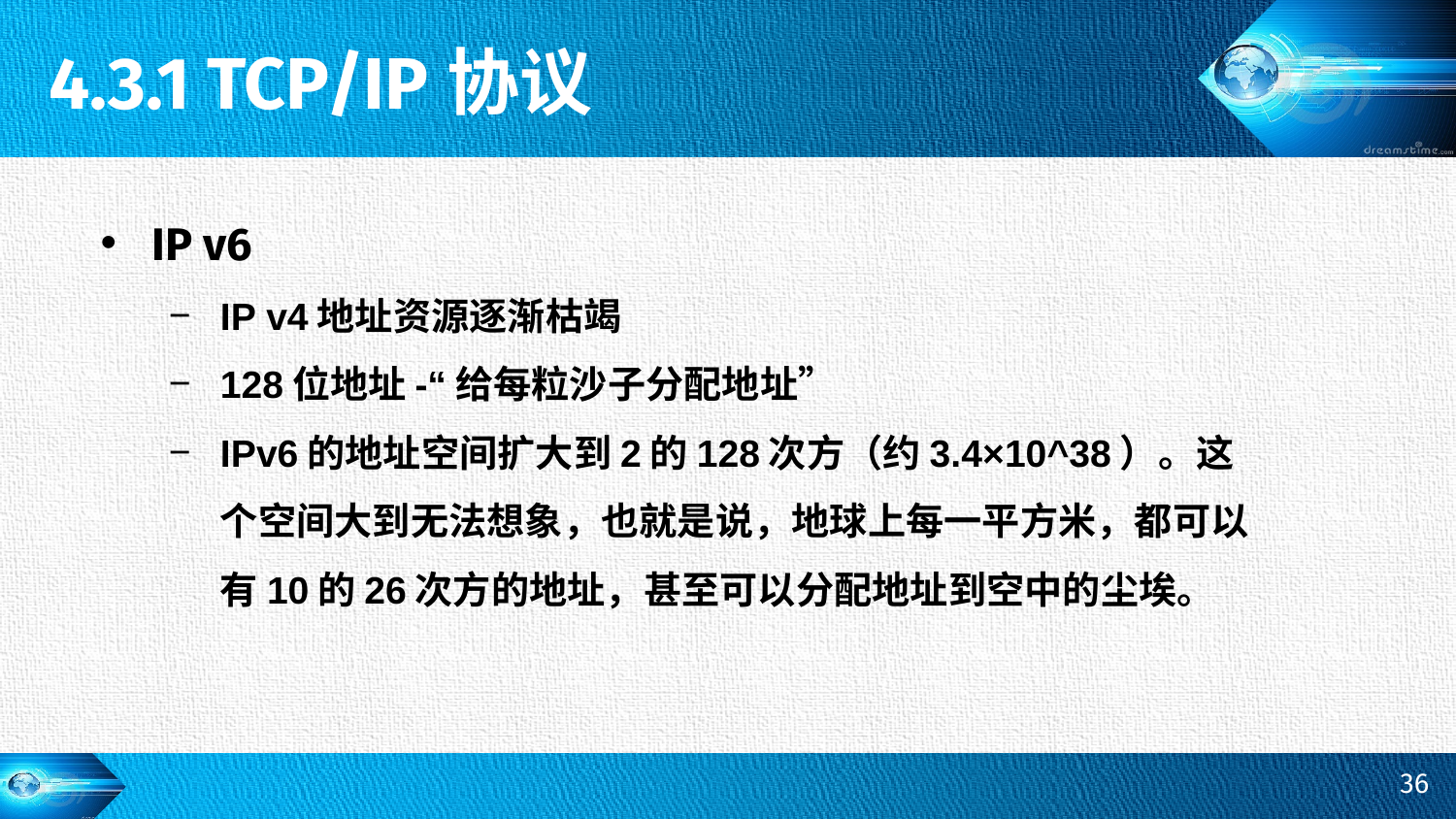

4.3.1 TCP/IP协议
IP v6
IP v4地址资源逐渐枯竭
128位地址-“给每粒沙子分配地址”
IPv6的地址空间扩大到2的128次方（约3.4×10^38）。这个空间大到无法想象，也就是说，地球上每一平方米，都可以有10的26次方的地址，甚至可以分配地址到空中的尘埃。
36